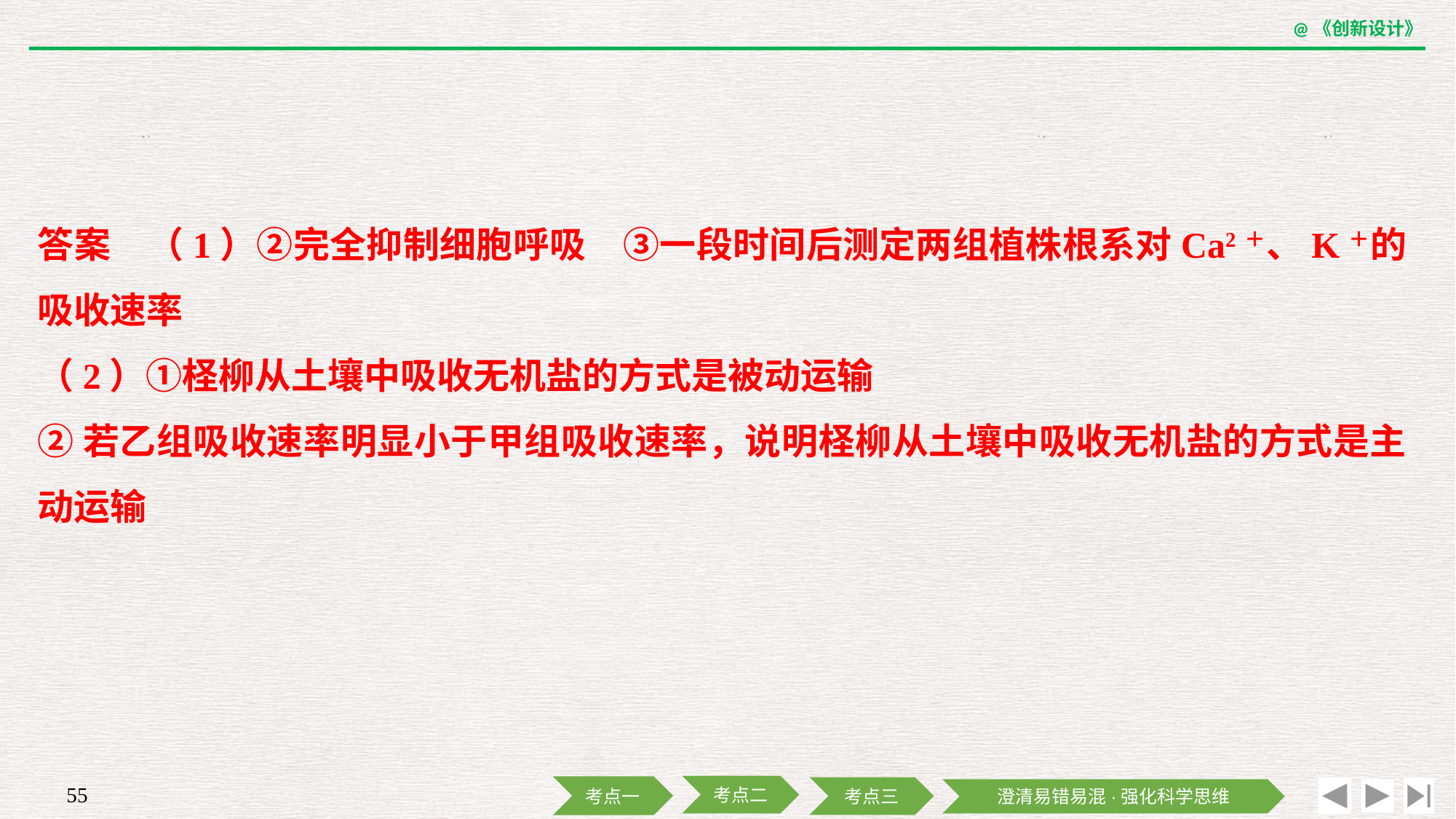

答案　（1）②完全抑制细胞呼吸　③一段时间后测定两组植株根系对Ca2＋、K＋的吸收速率
（2）①柽柳从土壤中吸收无机盐的方式是被动运输
②若乙组吸收速率明显小于甲组吸收速率，说明柽柳从土壤中吸收无机盐的方式是主动运输